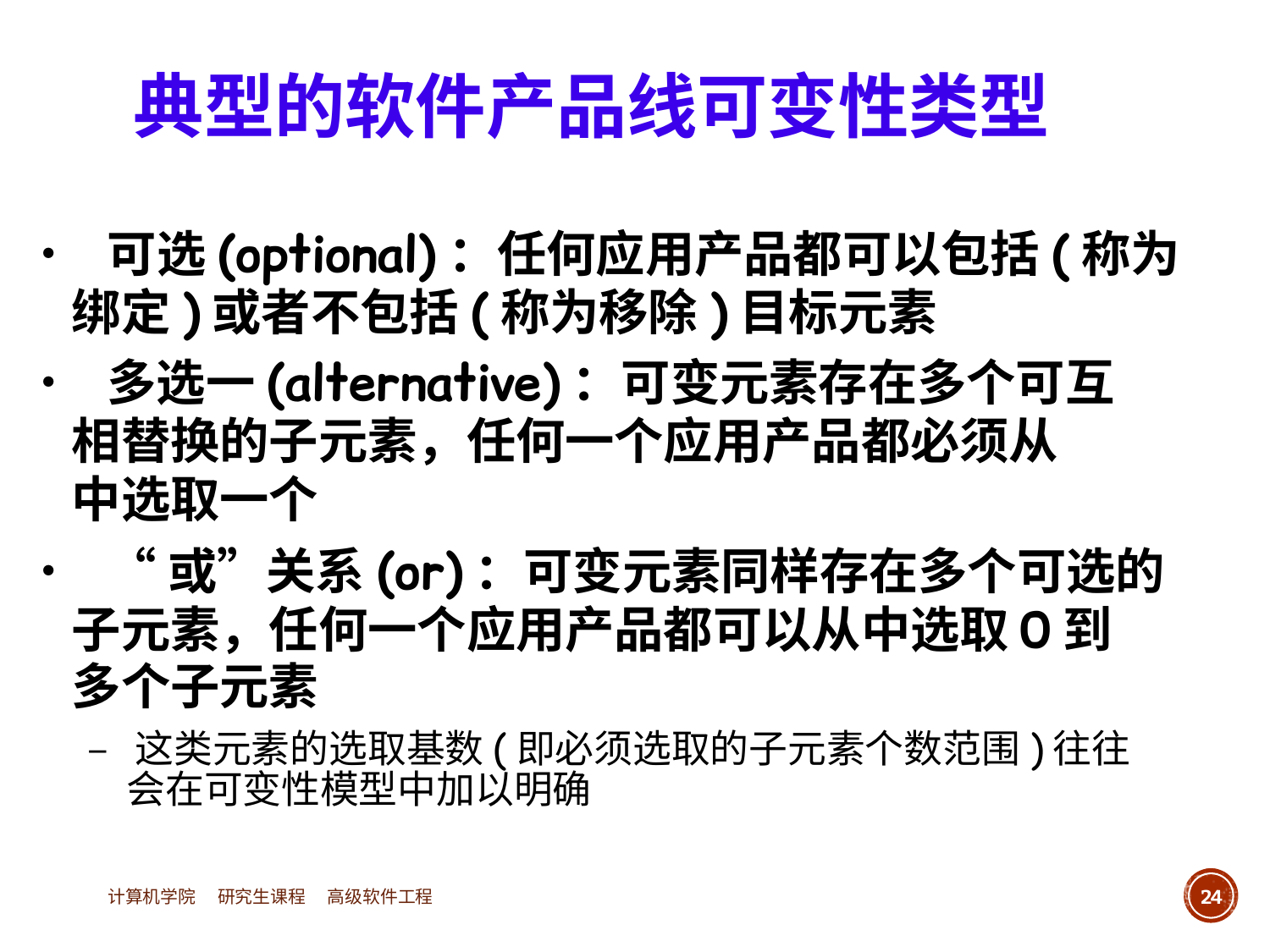

典型的软件产品线可变性类型

•  可选(optional)：任何应用产品都可以包括(称为
	绑定)或者不包括(称为移除)目标元素
•  多选一(alternative)：可变元素存在多个可互
	相替换的子元素，任何一个应用产品都必须从
	中选取一个
•   “或”关系(or)：可变元素同样存在多个可选的
	子元素，任何一个应用产品都可以从中选取0到
	多个子元素
		–  这类元素的选取基数(即必须选取的子元素个数范围)往往
			会在可变性模型中加以明确
计算机学院    研究生课程    高级软件工程
24